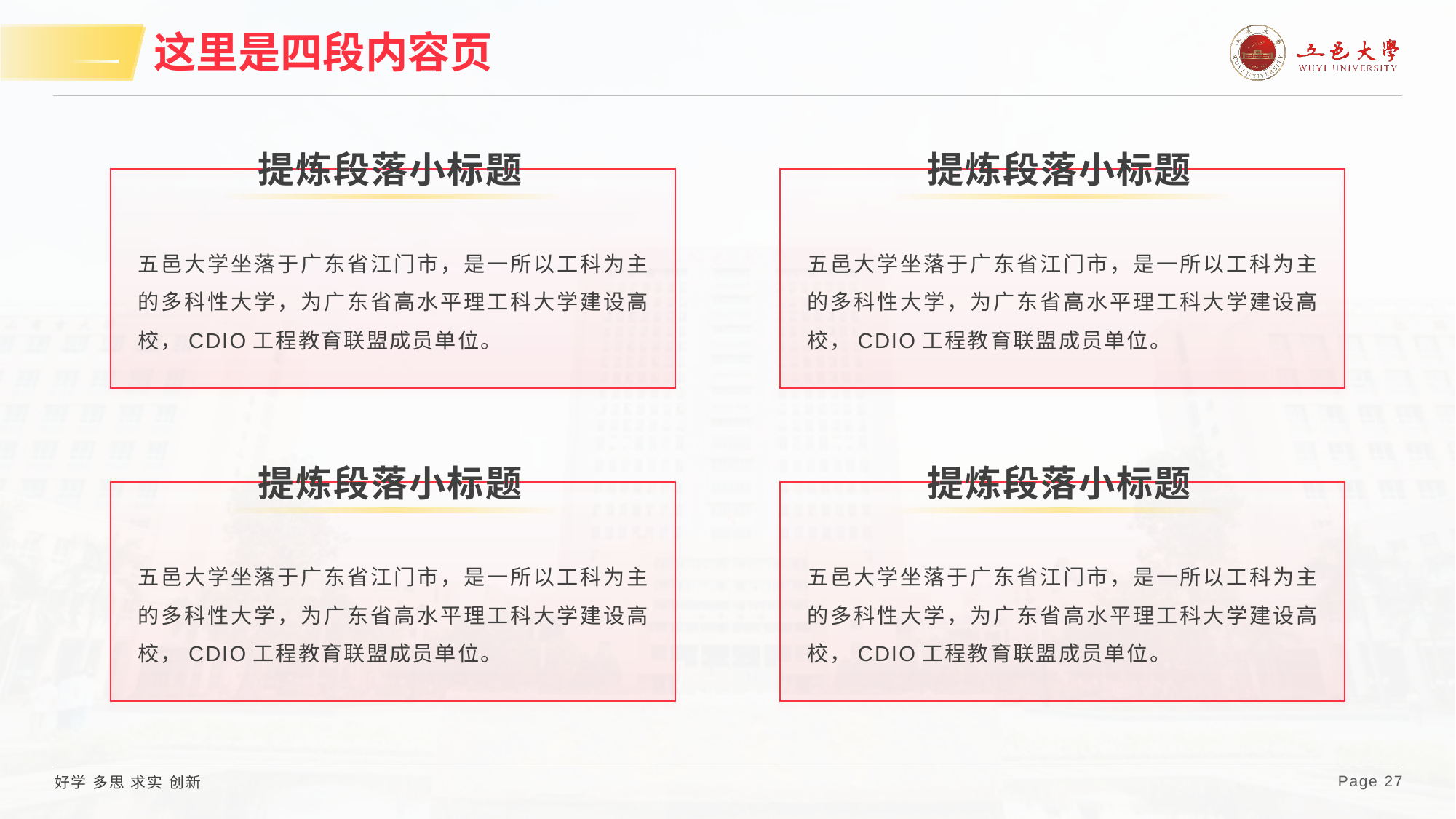

# 这里是四段内容页
提炼段落小标题

提炼段落小标题

五邑大学坐落于广东省江门市，是一所以工科为主的多科性大学，为广东省高水平理工科大学建设高校，CDIO工程教育联盟成员单位。
五邑大学坐落于广东省江门市，是一所以工科为主的多科性大学，为广东省高水平理工科大学建设高校，CDIO工程教育联盟成员单位。
提炼段落小标题

提炼段落小标题

五邑大学坐落于广东省江门市，是一所以工科为主的多科性大学，为广东省高水平理工科大学建设高校，CDIO工程教育联盟成员单位。
五邑大学坐落于广东省江门市，是一所以工科为主的多科性大学，为广东省高水平理工科大学建设高校，CDIO工程教育联盟成员单位。